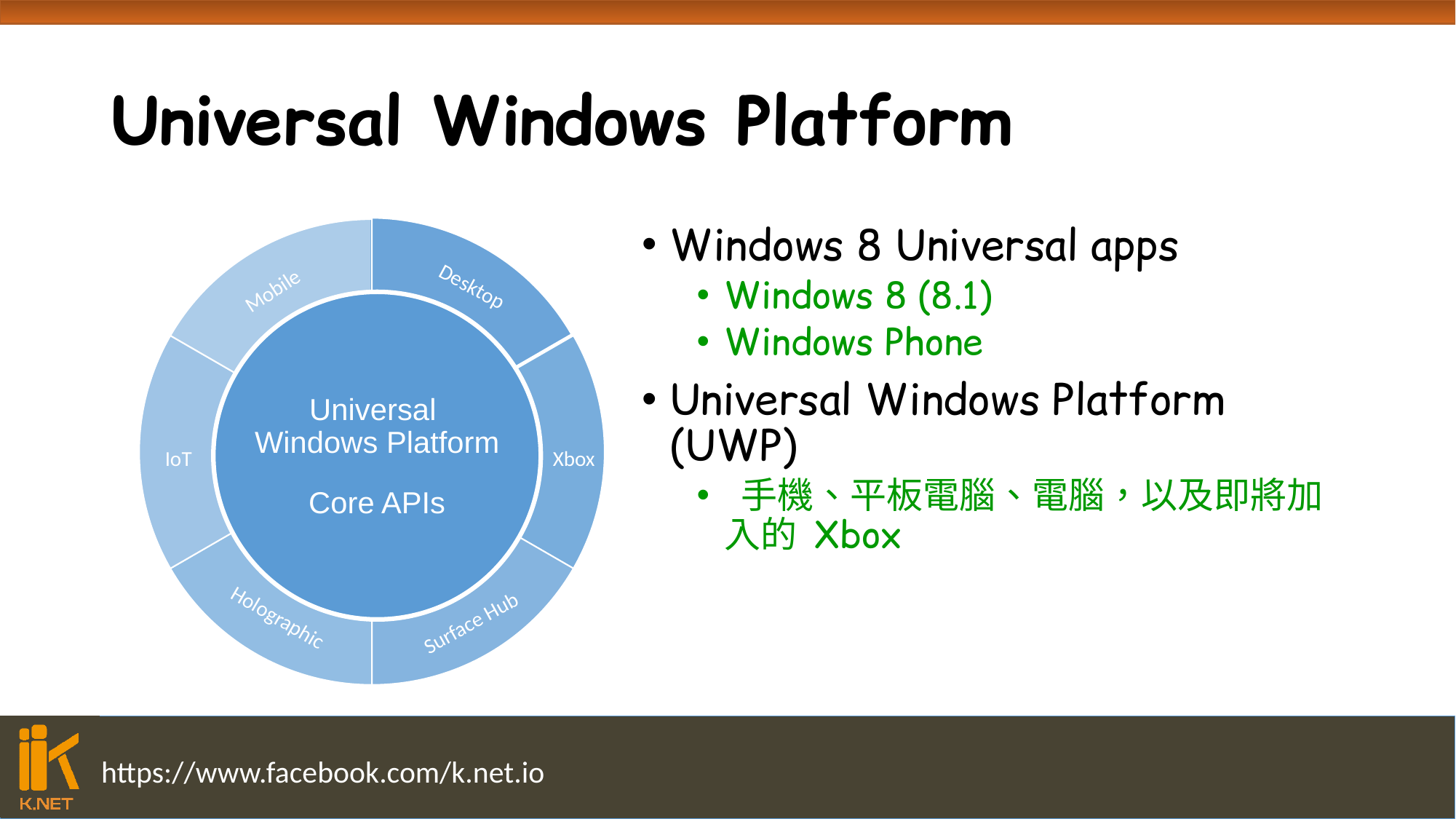

# Universal Windows Platform

Desktop
Mobile
Xbox
IoT
Holographic
Surface Hub

Universal
Windows Platform
Core APIs
Windows 8 Universal apps
Windows 8 (8.1)
Windows Phone
Universal Windows Platform (UWP)
 手機、平板電腦、電腦，以及即將加入的 Xbox